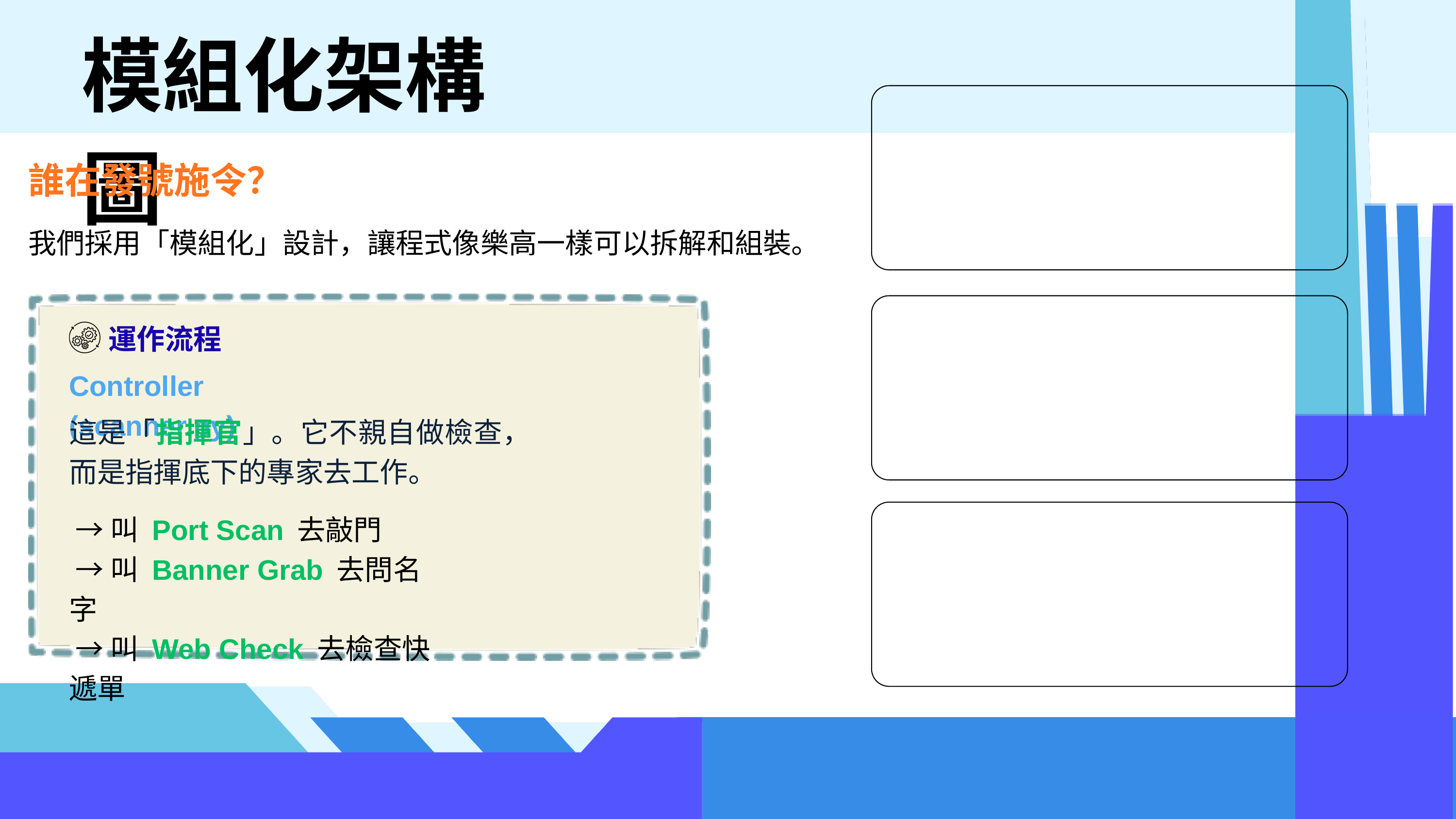

模組化架構圖

誰在發號施令？
我們採用「模組化」設計，讓程式像樂高一樣可以拆解和組裝。

運作流程

Controller (scanner.py)
這是「指揮官」。它不親自做檢查，而是指揮底下的專家去工作。

 →叫 Port Scan 去敲門
 →叫 Banner Grab 去問名字
 →叫 Web Check 去檢查快遞單